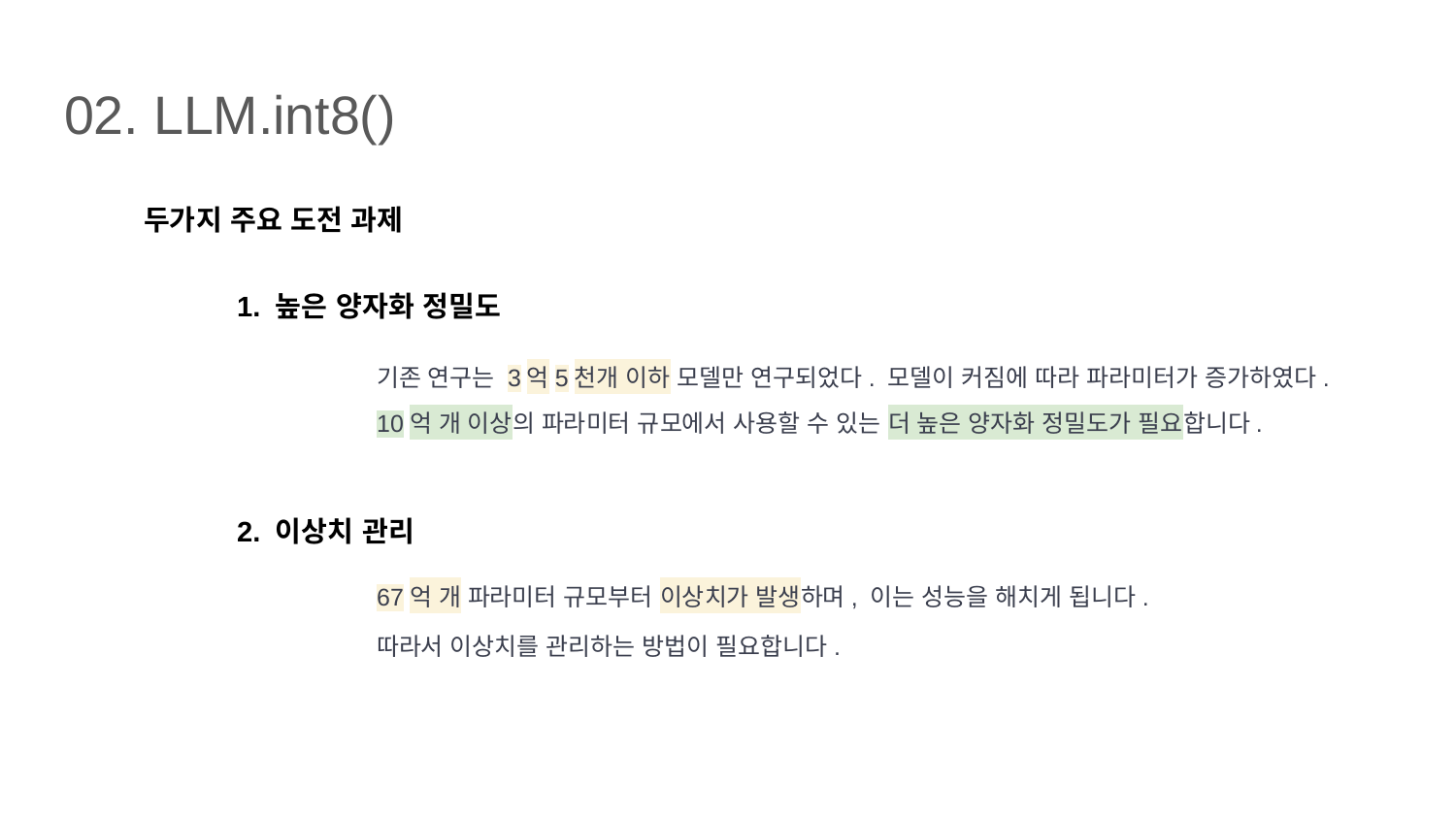

# 02. LLM.int8()
두가지 주요 도전 과제
1. 높은 양자화 정밀도
기존 연구는 3억5천개 이하 모델만 연구되었다. 모델이 커짐에 따라 파라미터가 증가하였다.
10억 개 이상의 파라미터 규모에서 사용할 수 있는 더 높은 양자화 정밀도가 필요합니다.
2. 이상치 관리
67억 개 파라미터 규모부터 이상치가 발생하며, 이는 성능을 해치게 됩니다.
따라서 이상치를 관리하는 방법이 필요합니다.